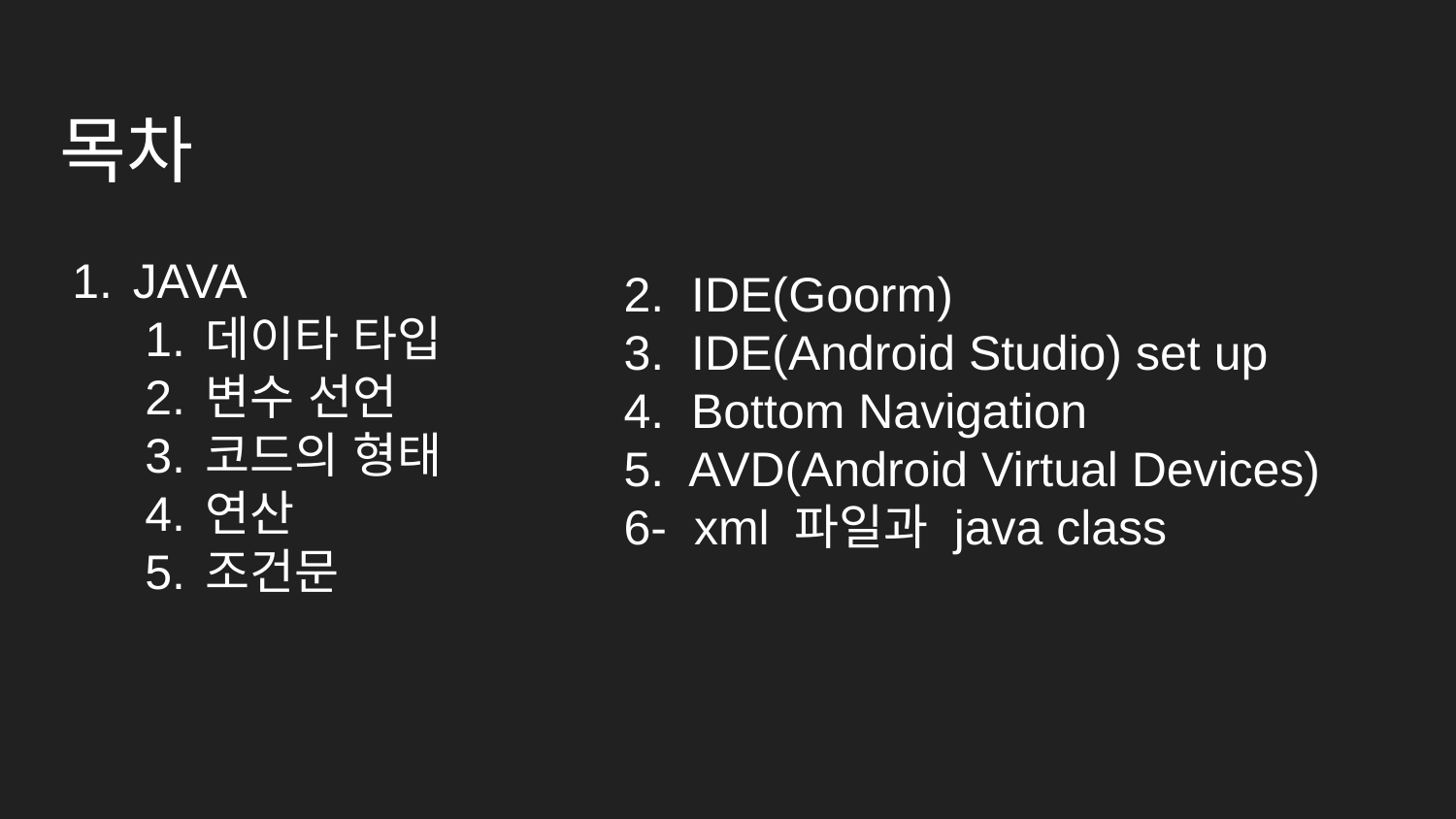

# 목차

JAVA
데이타 타입
변수 선언
코드의 형태
연산
조건문
2.  IDE(Goorm)
3.  IDE(Android Studio) set up
4.  Bottom Navigation
5.  AVD(Android Virtual Devices)
6-  xml 파일과 java class